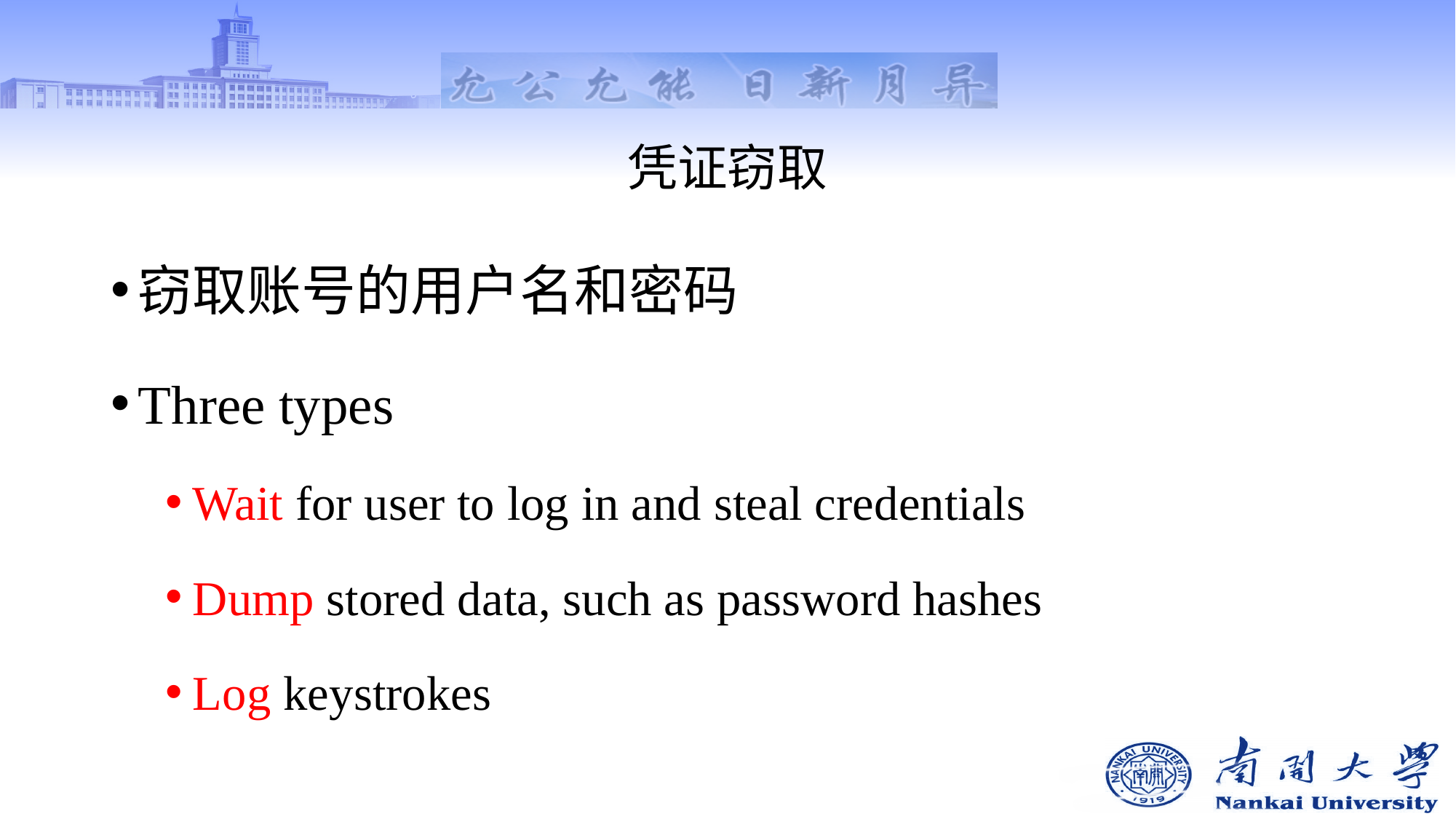

# 凭证窃取
窃取账号的用户名和密码
Three types
Wait for user to log in and steal credentials
Dump stored data, such as password hashes
Log keystrokes